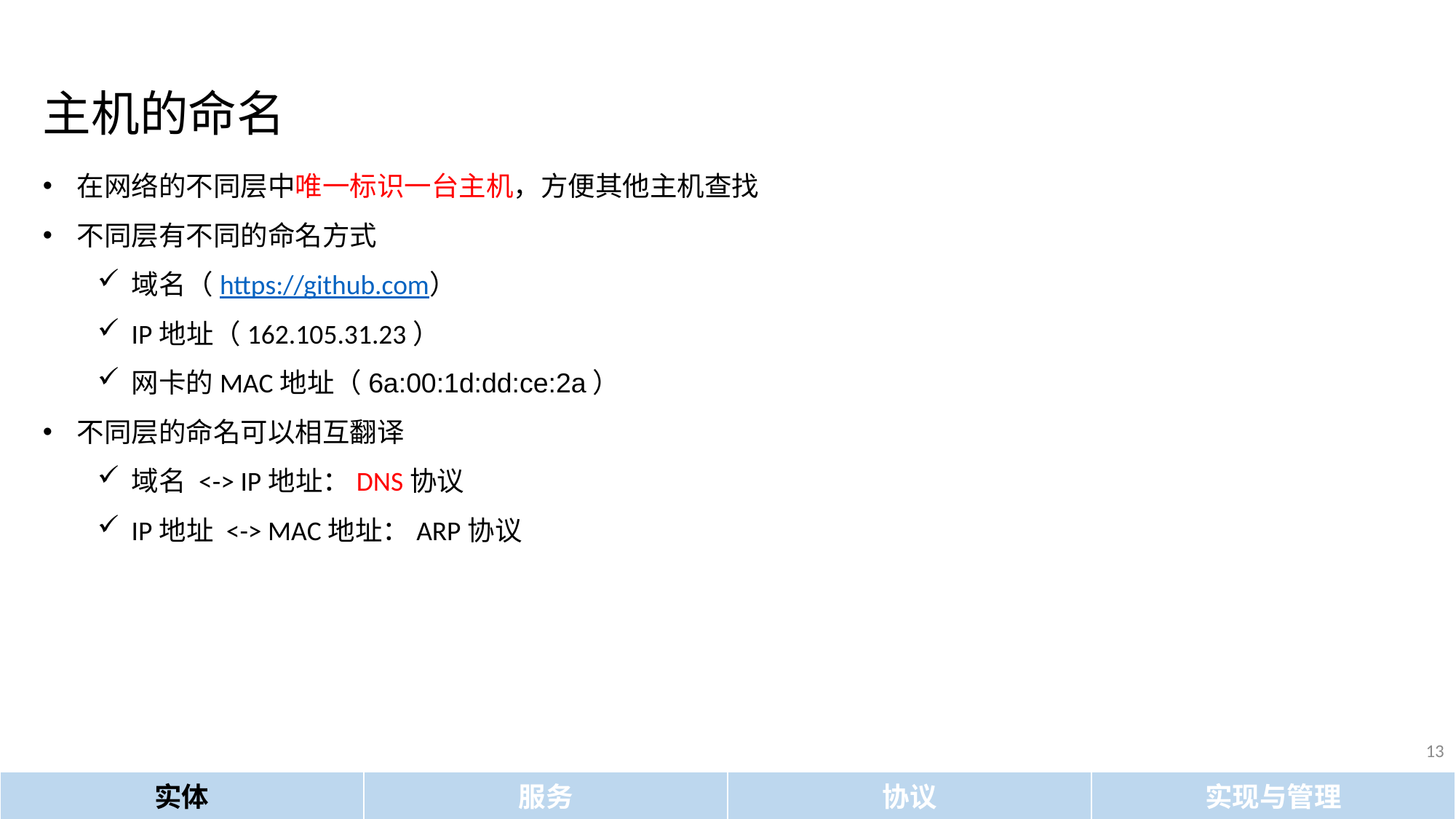

主机的命名
在网络的不同层中唯一标识一台主机，方便其他主机查找
不同层有不同的命名方式
域名（https://github.com）
IP地址（162.105.31.23）
网卡的MAC地址（6a:00:1d:dd:ce:2a）
不同层的命名可以相互翻译
域名 <-> IP地址：DNS协议
IP地址 <-> MAC地址：ARP协议
13
实体
服务
协议
实现与管理